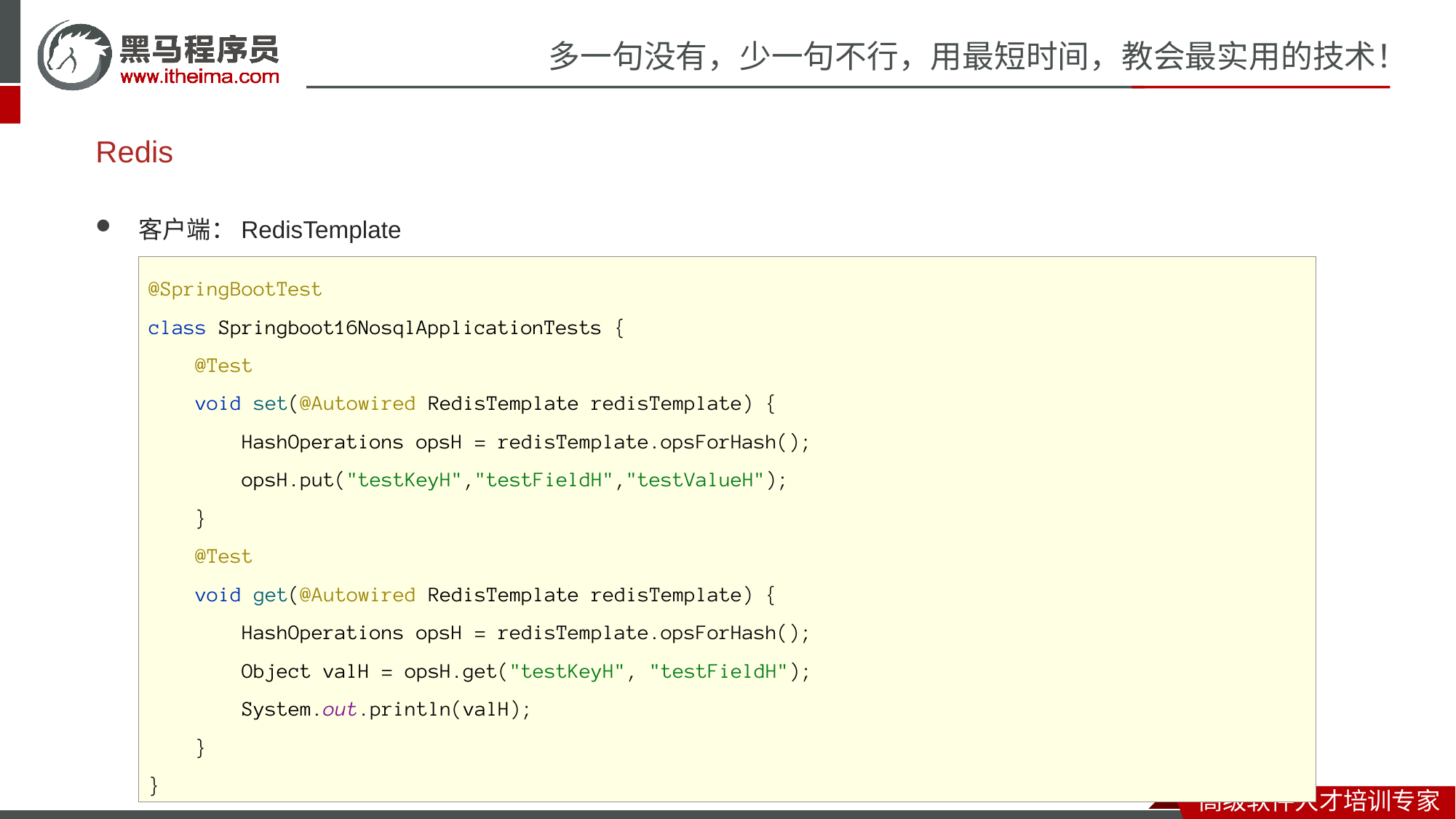

# Redis
客户端：RedisTemplate

@SpringBootTest
class Springboot16NosqlApplicationTests {
    @Test
    void set(@Autowired RedisTemplate redisTemplate) {
        HashOperations opsH = redisTemplate.opsForHash();
        opsH.put("testKeyH","testFieldH","testValueH");
    }
    @Test
    void get(@Autowired RedisTemplate redisTemplate) {
        HashOperations opsH = redisTemplate.opsForHash();
        Object valH = opsH.get("testKeyH", "testFieldH");
        System.out.println(valH);
    }
}